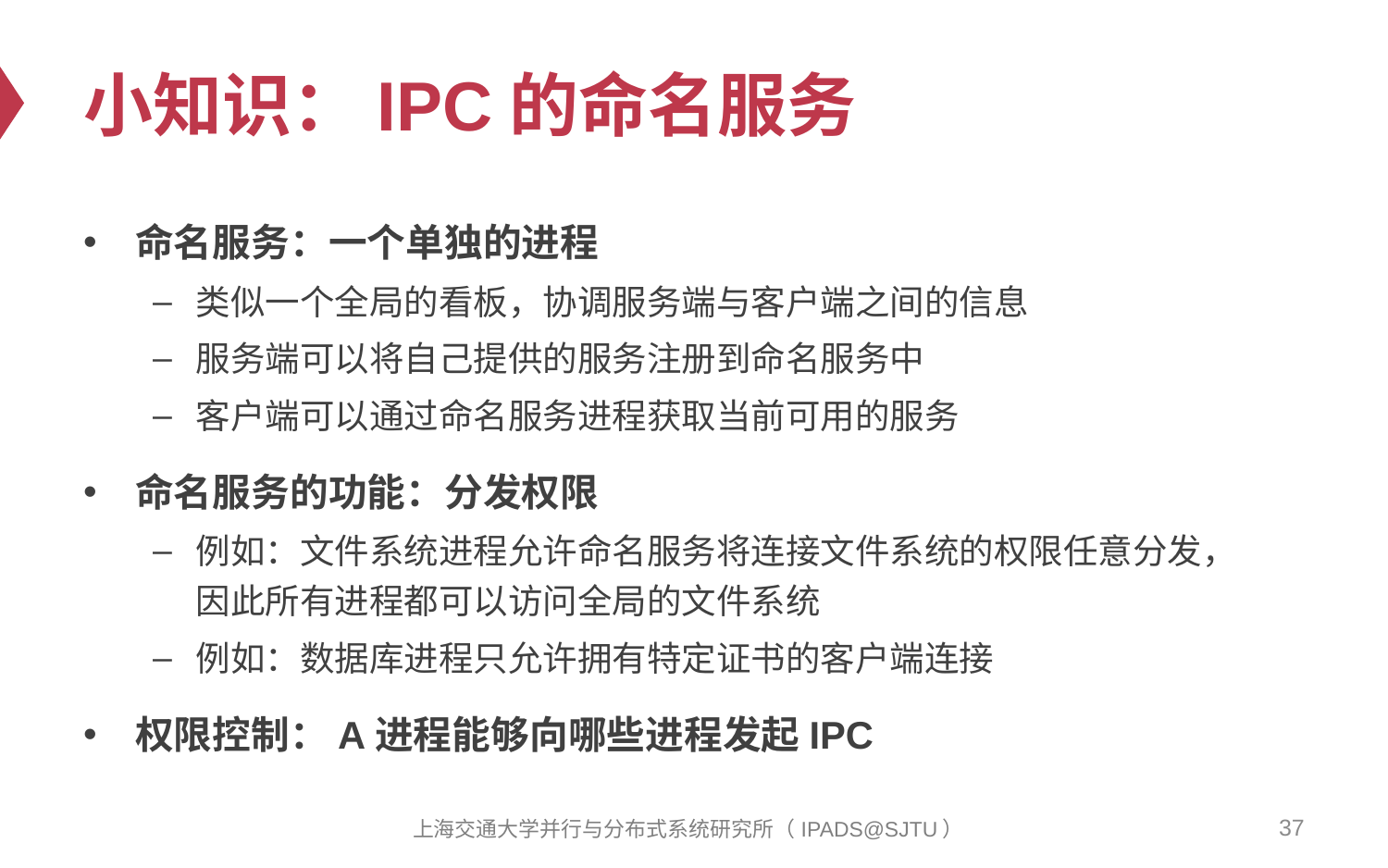

# 小知识：IPC的命名服务
命名服务：一个单独的进程
类似一个全局的看板，协调服务端与客户端之间的信息
服务端可以将自己提供的服务注册到命名服务中
客户端可以通过命名服务进程获取当前可用的服务
命名服务的功能：分发权限
例如：文件系统进程允许命名服务将连接文件系统的权限任意分发，
因此所有进程都可以访问全局的文件系统
例如：数据库进程只允许拥有特定证书的客户端连接
权限控制：A进程能够向哪些进程发起IPC
37
上海交通大学并行与分布式系统研究所（IPADS@SJTU）